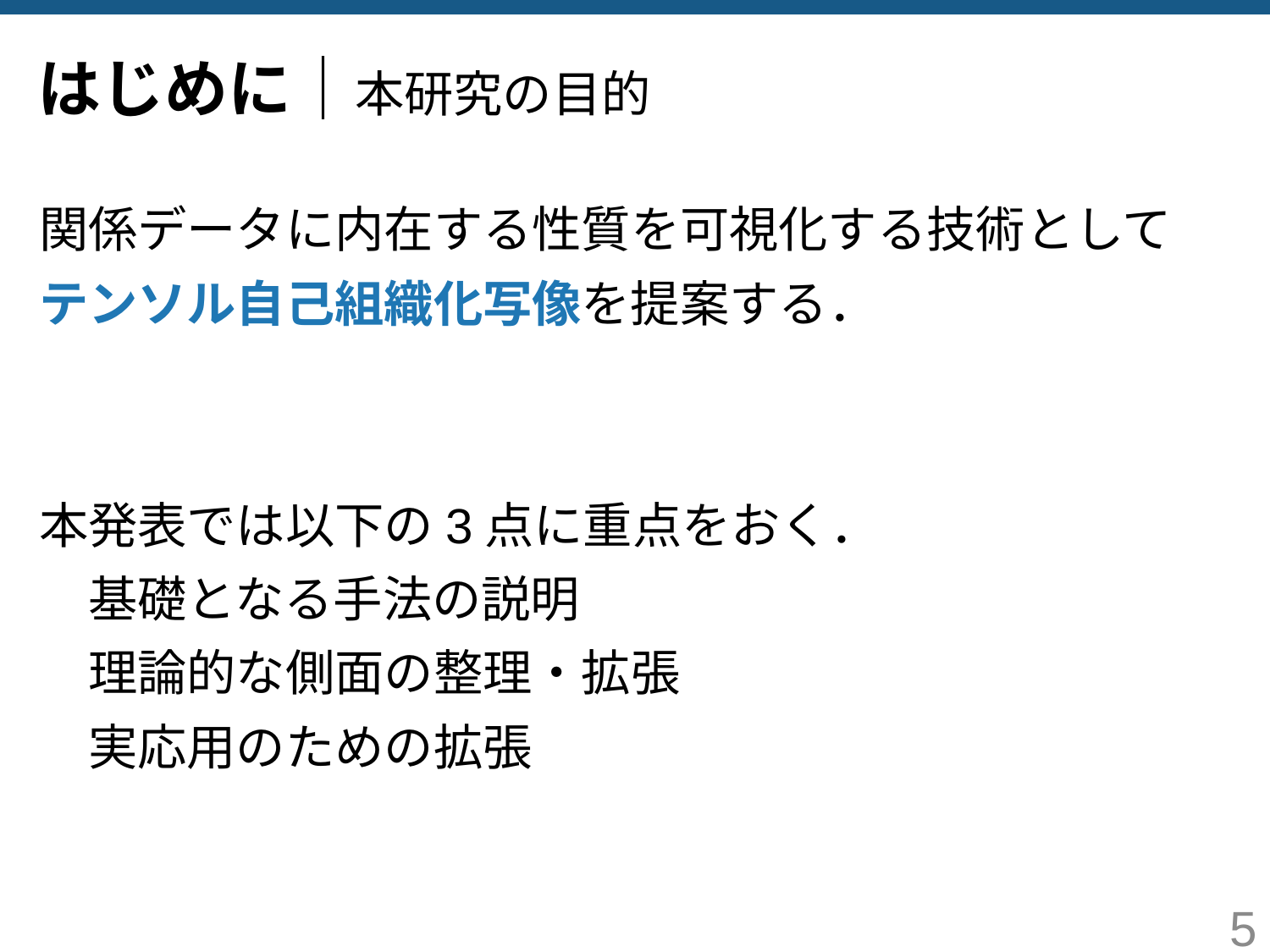

# はじめに｜本研究の目的
関係データに内在する性質を可視化する技術として
テンソル自己組織化写像を提案する．

本発表では以下の3点に重点をおく．
　基礎となる手法の説明
　理論的な側面の整理・拡張
　実応用のための拡張
5